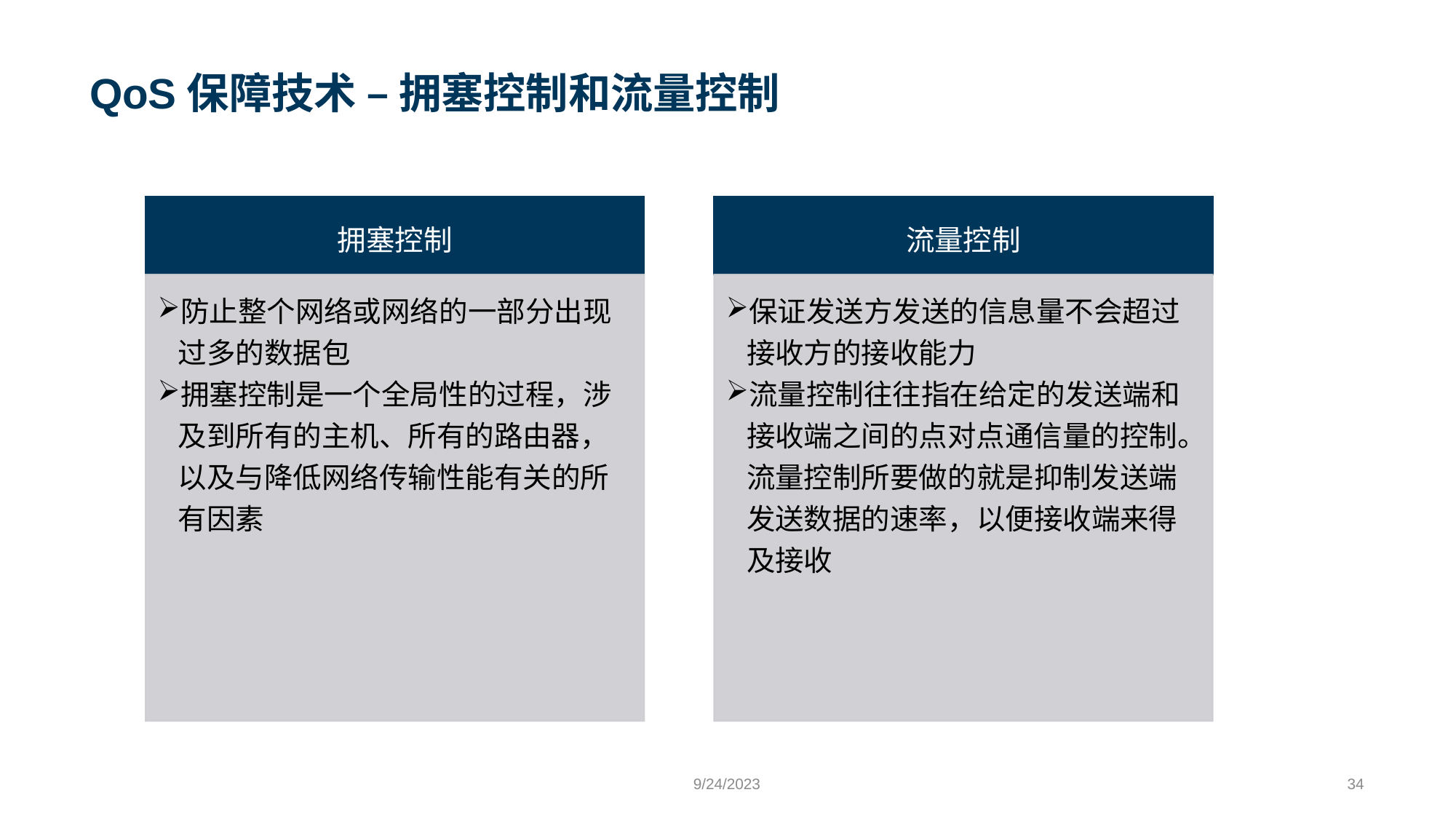

# QoS保障技术 – 拥塞控制和流量控制
拥塞控制
防止整个网络或网络的一部分出现过多的数据包
拥塞控制是一个全局性的过程，涉及到所有的主机、所有的路由器，以及与降低网络传输性能有关的所有因素
流量控制
保证发送方发送的信息量不会超过接收方的接收能力
流量控制往往指在给定的发送端和接收端之间的点对点通信量的控制。流量控制所要做的就是抑制发送端发送数据的速率，以便接收端来得及接收

9/24/2023
34